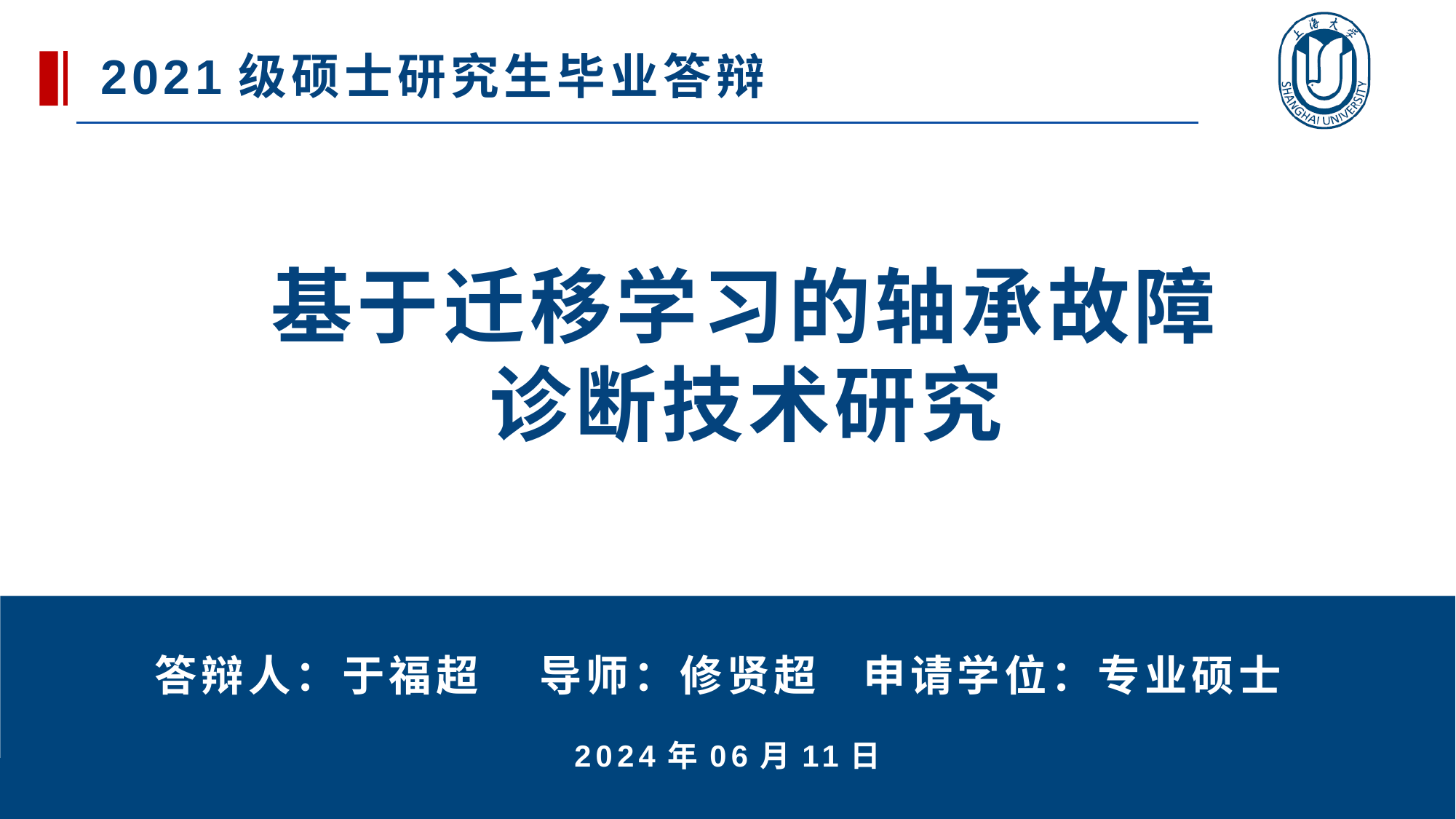

2021级硕士研究生毕业答辩
基于迁移学习的轴承故障
诊断技术研究
答辩人：于福超    导师：修贤超   申请学位：专业硕士
2024年06月11日

1